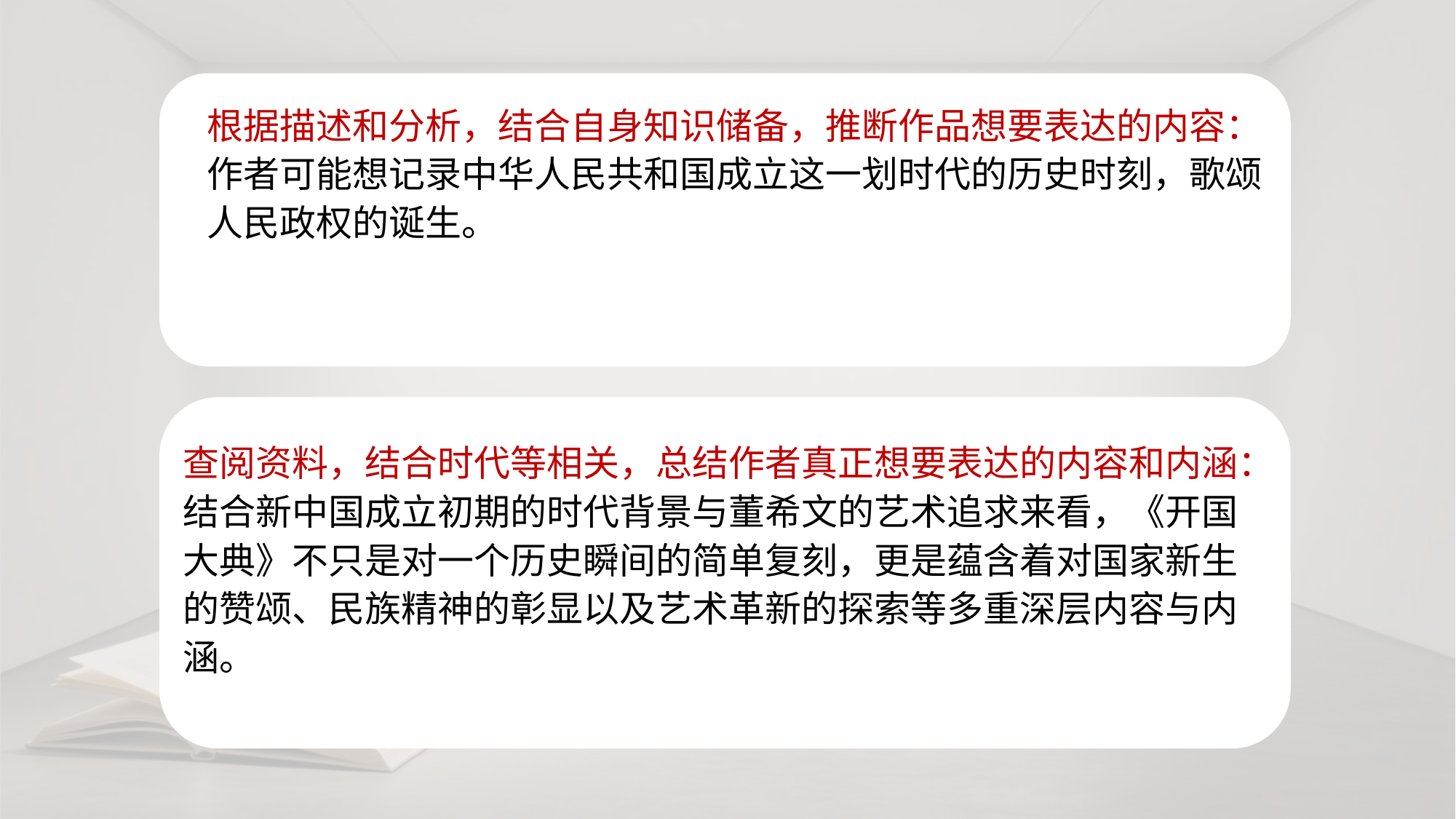

根据描述和分析，结合自身知识储备，推断作品想要表达的内容：
作者可能想记录中华人民共和国成立这一划时代的历史时刻，歌颂人民政权的诞生。

查阅资料，结合时代等相关，总结作者真正想要表达的内容和内涵：
结合新中国成立初期的时代背景与董希文的艺术追求来看，《开国大典》不只是对一个历史瞬间的简单复刻，更是蕴含着对国家新生的赞颂、民族精神的彰显以及艺术革新的探索等多重深层内容与内涵。